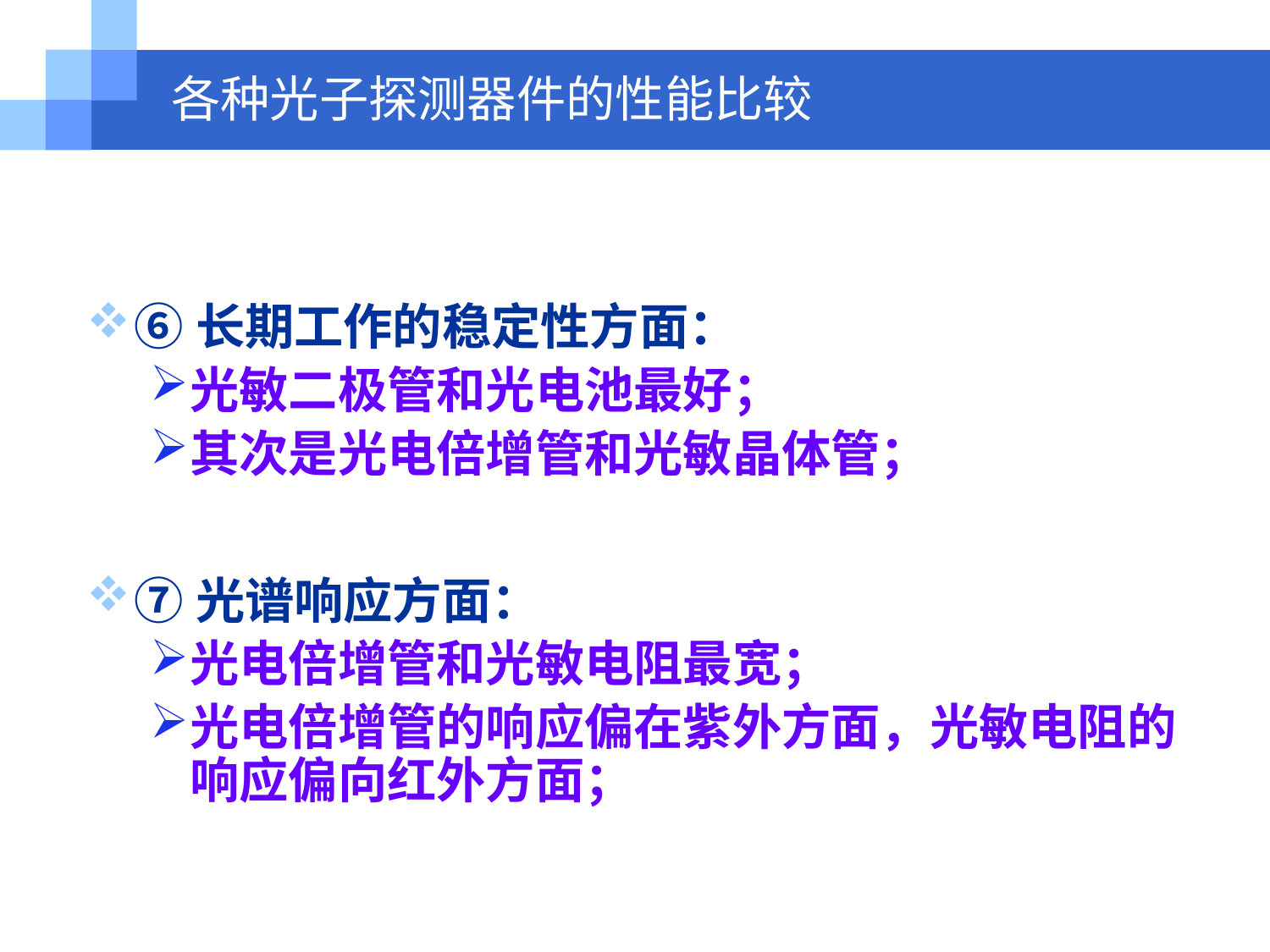

# 各种光子探测器件的性能比较
⑥长期工作的稳定性方面：
光敏二极管和光电池最好；
其次是光电倍增管和光敏晶体管；

⑦光谱响应方面：
光电倍增管和光敏电阻最宽；
光电倍增管的响应偏在紫外方面，光敏电阻的响应偏向红外方面；